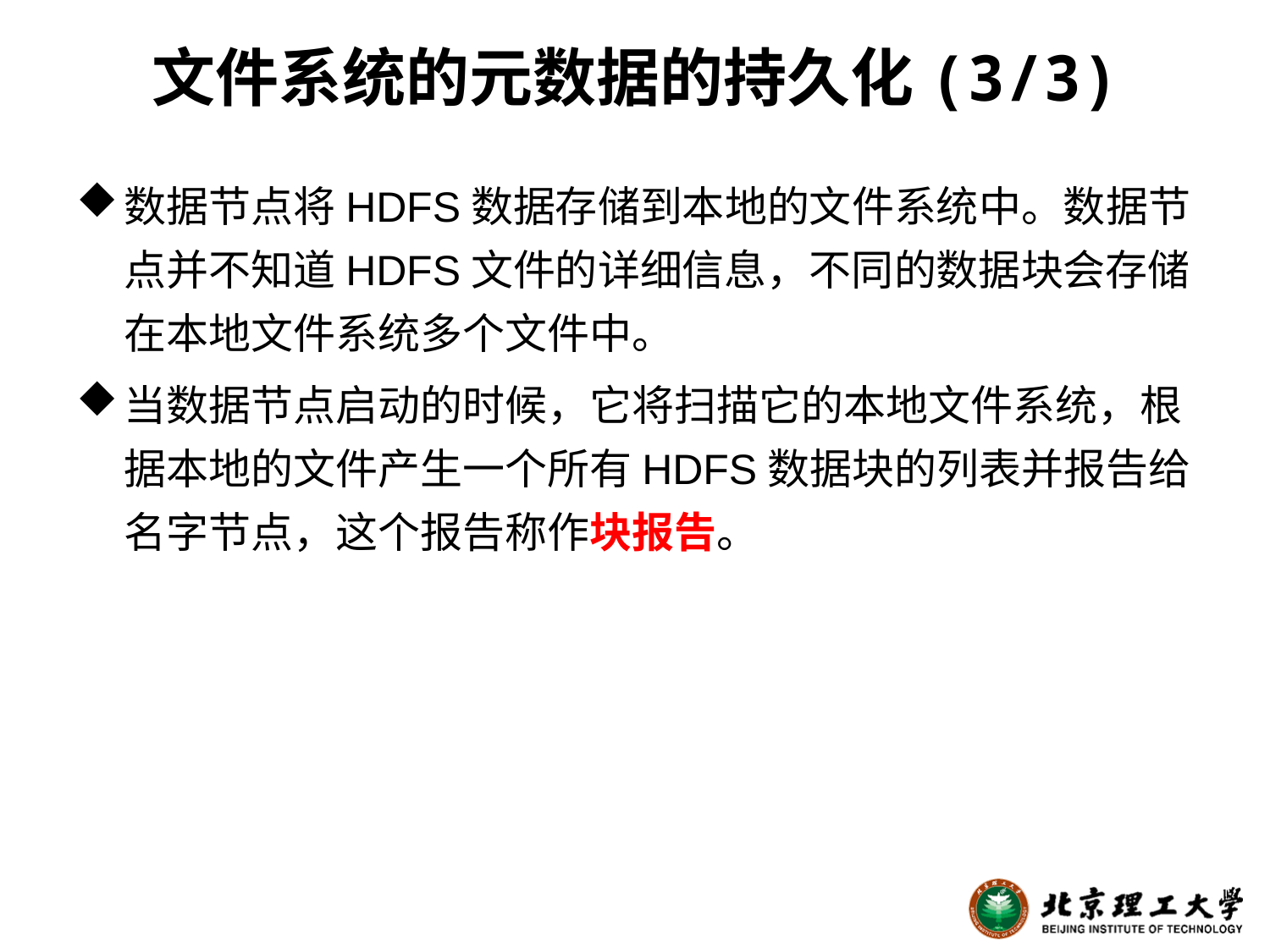

# 文件系统的元数据的持久化(3/3)
数据节点将HDFS数据存储到本地的文件系统中。数据节点并不知道HDFS文件的详细信息，不同的数据块会存储在本地文件系统多个文件中。
当数据节点启动的时候，它将扫描它的本地文件系统，根据本地的文件产生一个所有HDFS数据块的列表并报告给名字节点，这个报告称作块报告。